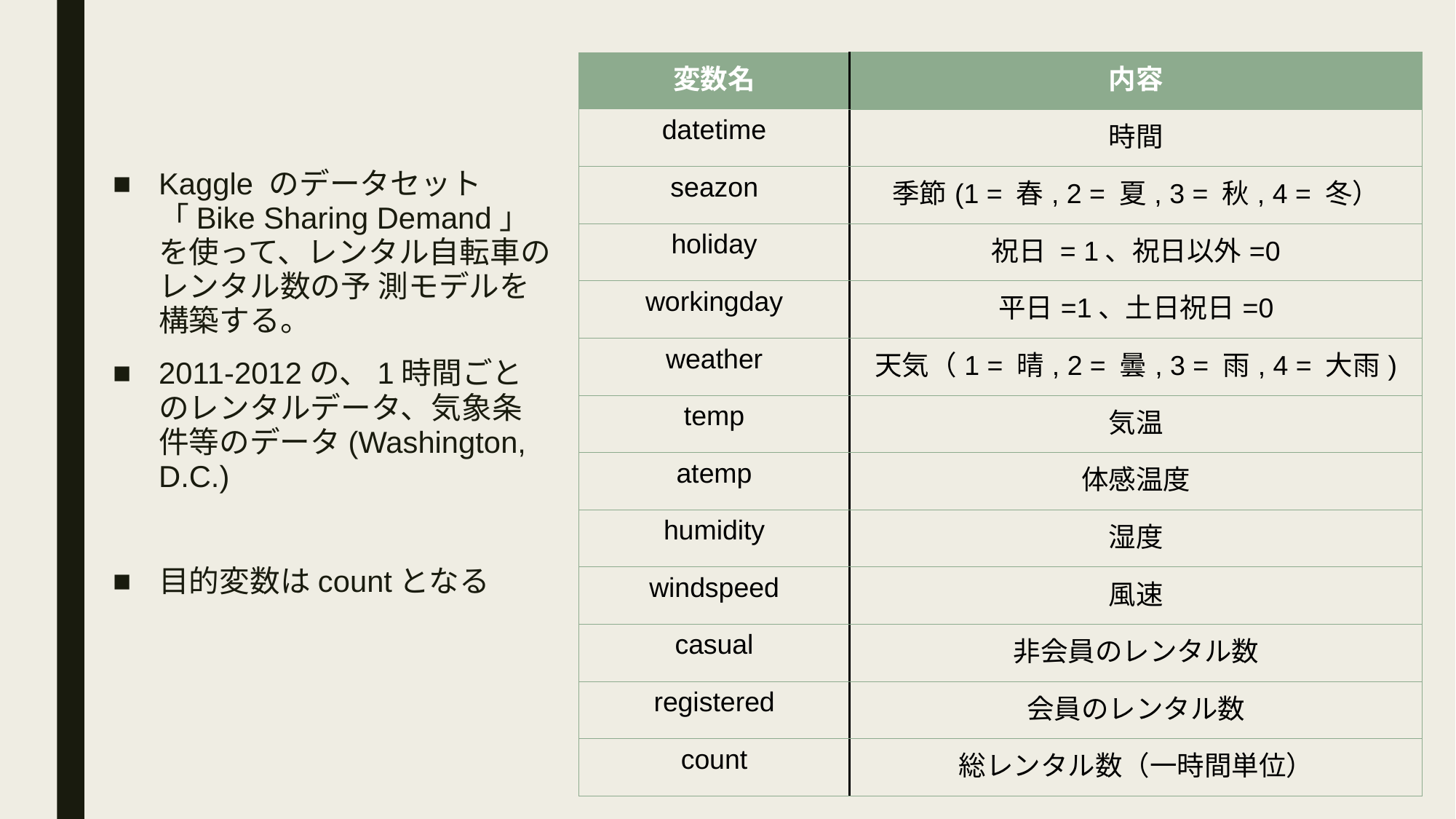

| 変数名 | 内容 |
| --- | --- |
| datetime | 時間 |
| seazon | 季節(1 = 春, 2 = 夏, 3 = 秋, 4 = 冬） |
| holiday | 祝日 = 1、祝日以外=0 |
| workingday | 平日=1、土日祝日=0 |
| weather | 天気（1 = 晴, 2 = 曇, 3 = 雨, 4 = 大雨) |
| temp | 気温 |
| atemp | 体感温度 |
| humidity | 湿度 |
| windspeed | 風速 |
| casual | 非会員のレンタル数 |
| registered | 会員のレンタル数 |
| count | 総レンタル数（一時間単位） |
Kaggle のデータセット「Bike Sharing Demand」を使って、レンタル自転車のレンタル数の予 測モデルを構築する。
2011-2012の、1時間ごとのレンタルデータ、気象条件等のデータ(Washington, D.C.)

目的変数はcountとなる